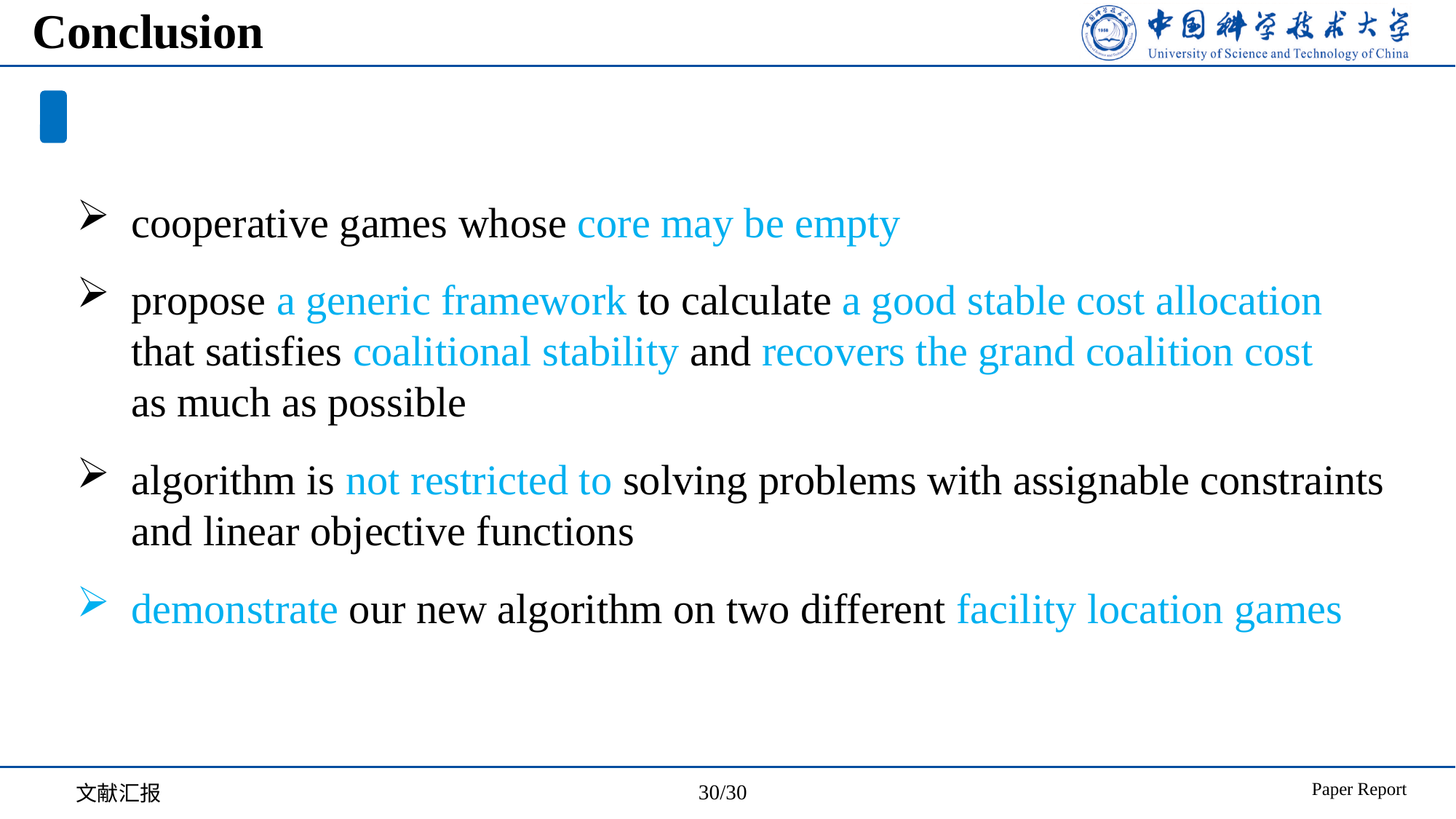

# Conclusion
cooperative games whose core may be empty
propose a generic framework to calculate a good stable cost allocation that satisfies coalitional stability and recovers the grand coalition cost as much as possible
algorithm is not restricted to solving problems with assignable constraints and linear objective functions
demonstrate our new algorithm on two different facility location games

文献汇报